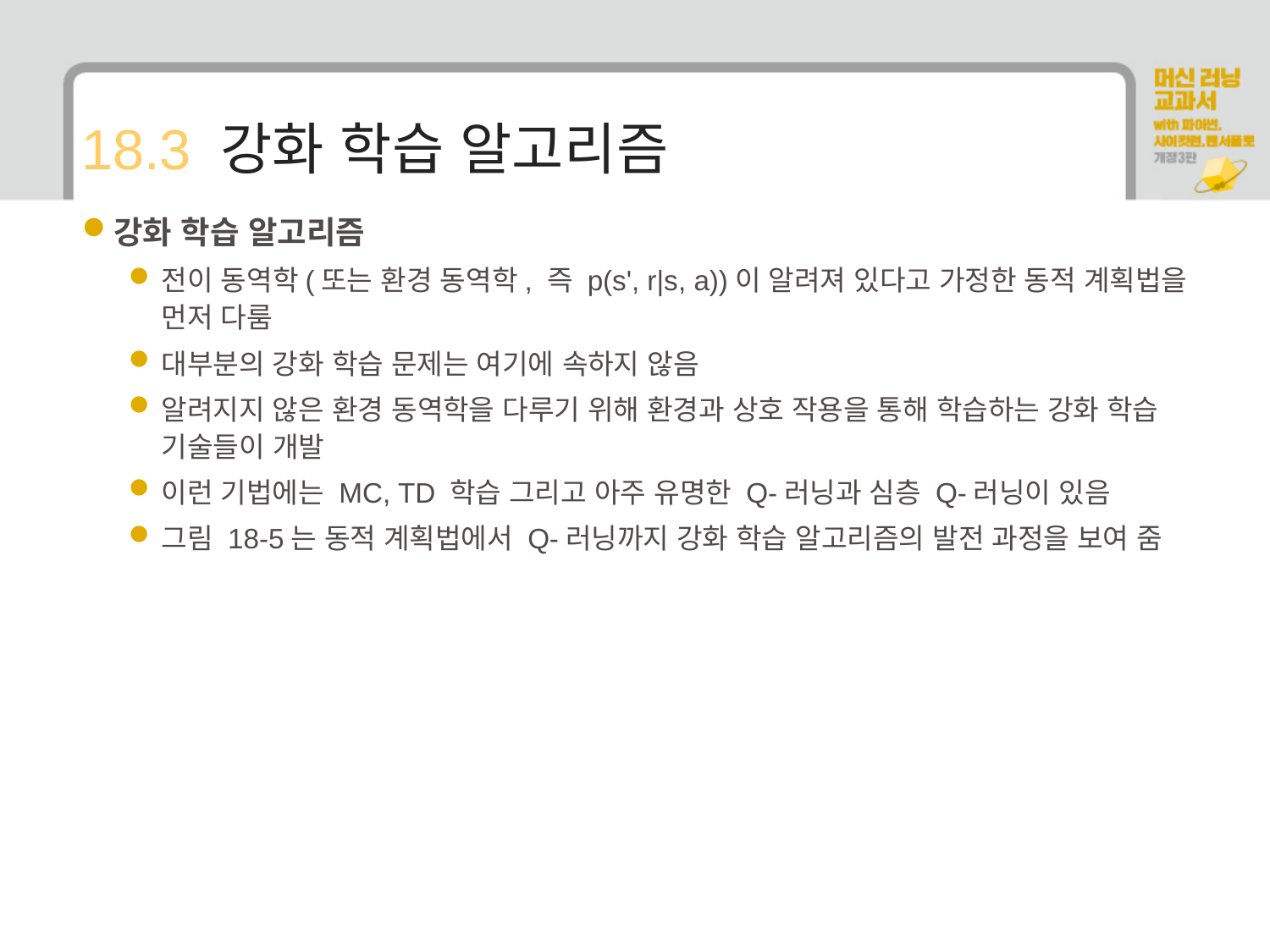

# 18.3 강화 학습 알고리즘
강화 학습 알고리즘
전이 동역학(또는 환경 동역학, 즉 p(s', r|s, a))이 알려져 있다고 가정한 동적 계획법을 먼저 다룸
대부분의 강화 학습 문제는 여기에 속하지 않음
알려지지 않은 환경 동역학을 다루기 위해 환경과 상호 작용을 통해 학습하는 강화 학습 기술들이 개발
이런 기법에는 MC, TD 학습 그리고 아주 유명한 Q-러닝과 심층 Q-러닝이 있음
그림 18-5는 동적 계획법에서 Q-러닝까지 강화 학습 알고리즘의 발전 과정을 보여 줌